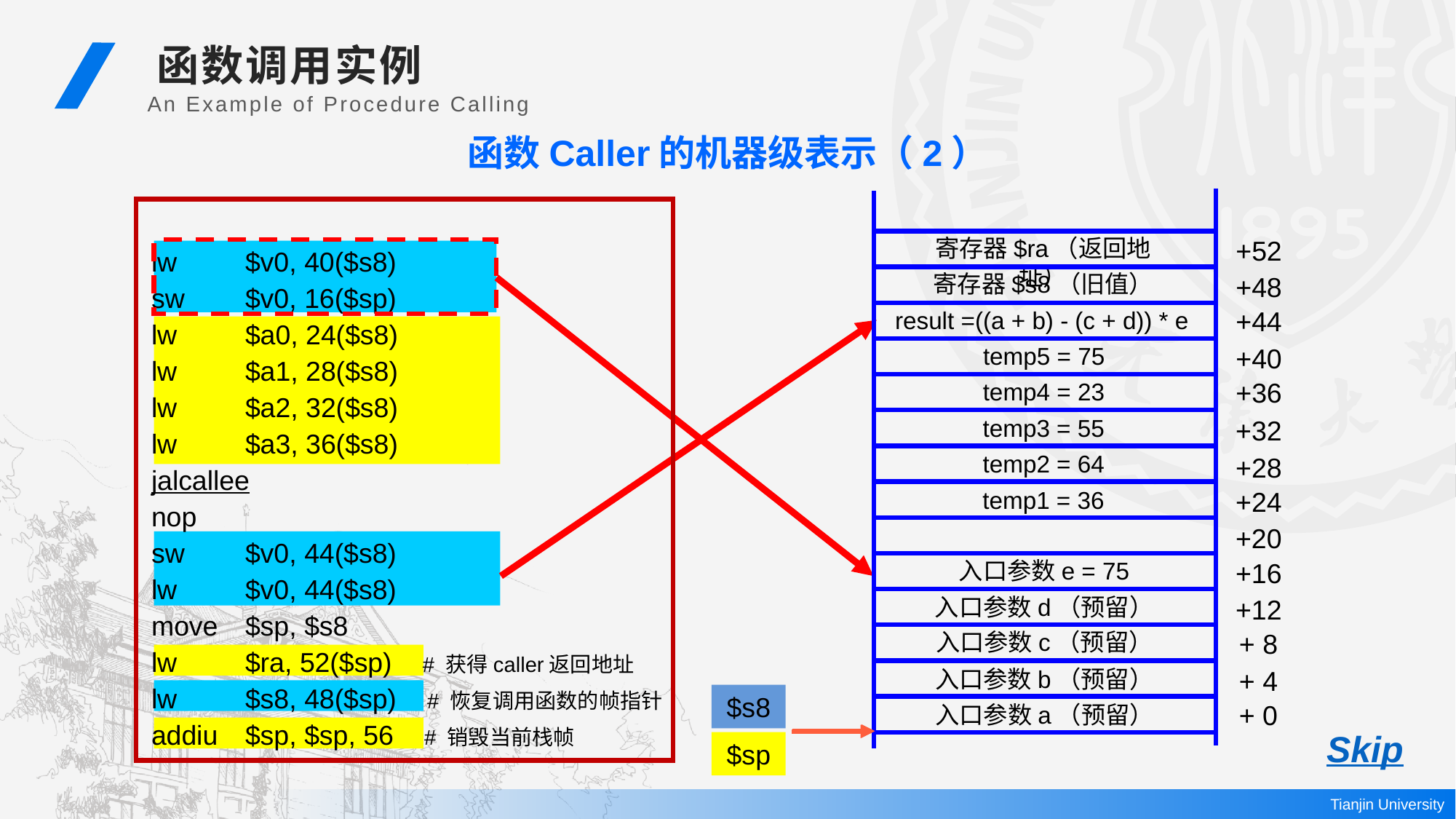

函数调用实例
An Example of Procedure Calling
函数Caller的机器级表示（2）

  lw	$v0, 40($s8)
  sw	$v0, 16($sp)
  lw	$a0, 24($s8)
  lw	$a1, 28($s8)
  lw	$a2, 32($s8)
  lw	$a3, 36($s8)
  jal	callee
  nop
  sw	$v0, 44($s8)
  lw	$v0, 44($s8)
  move	$sp, $s8
  lw	$ra, 52($sp)    # 获得caller返回地址
  lw	$s8, 48($sp)    # 恢复调用函数的帧指针
  addiu	$sp, $sp, 56    # 销毁当前栈帧

寄存器$ra（返回地址）
+52
+48
+44
+40
+36
+32
+28
+24
+20
+16
+12
+ 8
+ 4
+ 0

寄存器$s8（旧值）
result =((a + b) - (c + d)) * e

temp5 = 75
temp4 = 23
temp3 = 55
temp2 = 64
temp1 = 36
入口参数e = 75
入口参数d（预留）
入口参数c（预留）
入口参数b（预留）
入口参数a（预留）

$s8

Skip
$sp